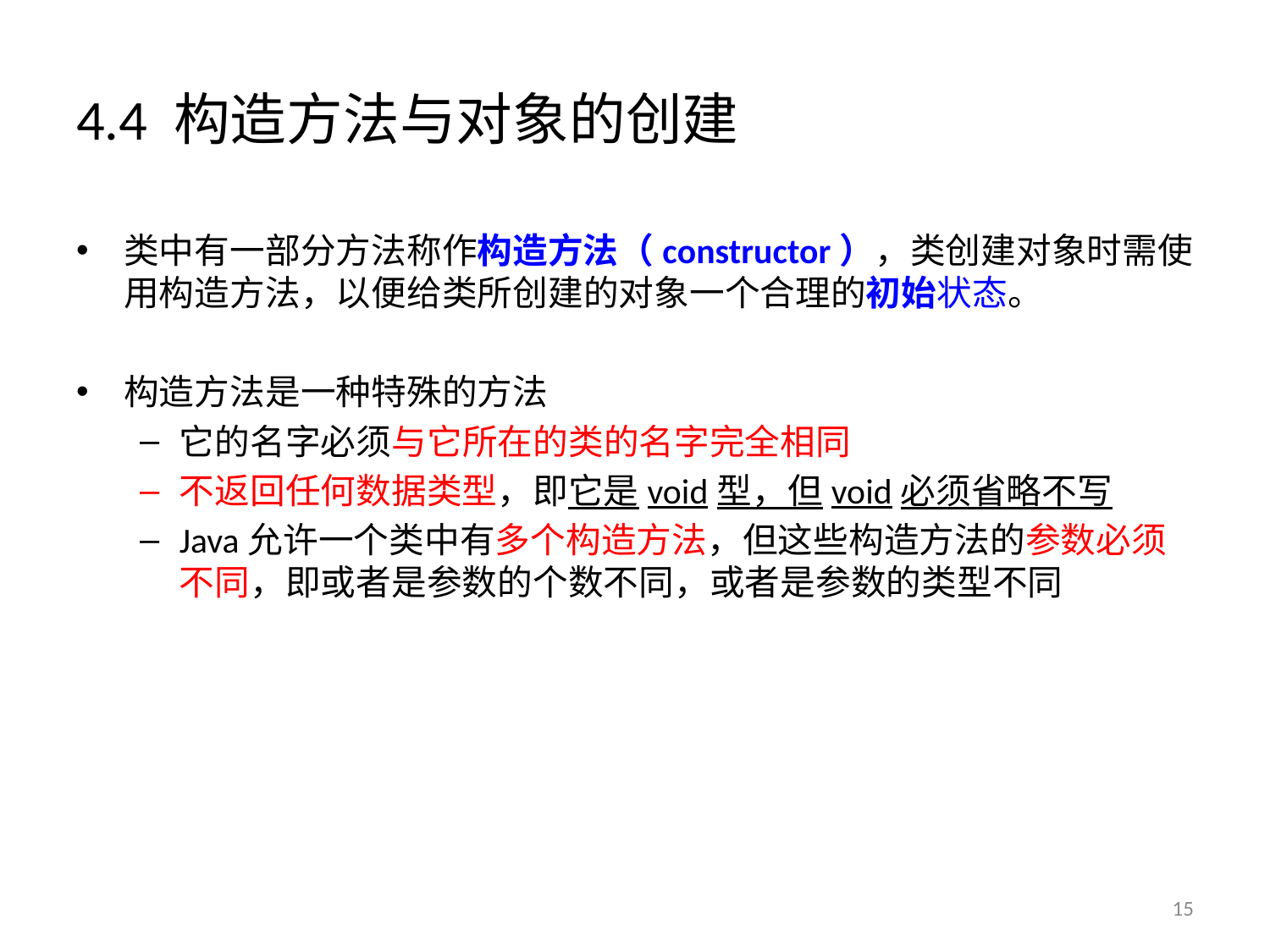

# 4.4 构造方法与对象的创建
类中有一部分方法称作构造方法（constructor），类创建对象时需使用构造方法，以便给类所创建的对象一个合理的初始状态。

构造方法是一种特殊的方法
它的名字必须与它所在的类的名字完全相同
不返回任何数据类型，即它是void型，但void必须省略不写
Java允许一个类中有多个构造方法，但这些构造方法的参数必须不同，即或者是参数的个数不同，或者是参数的类型不同
15